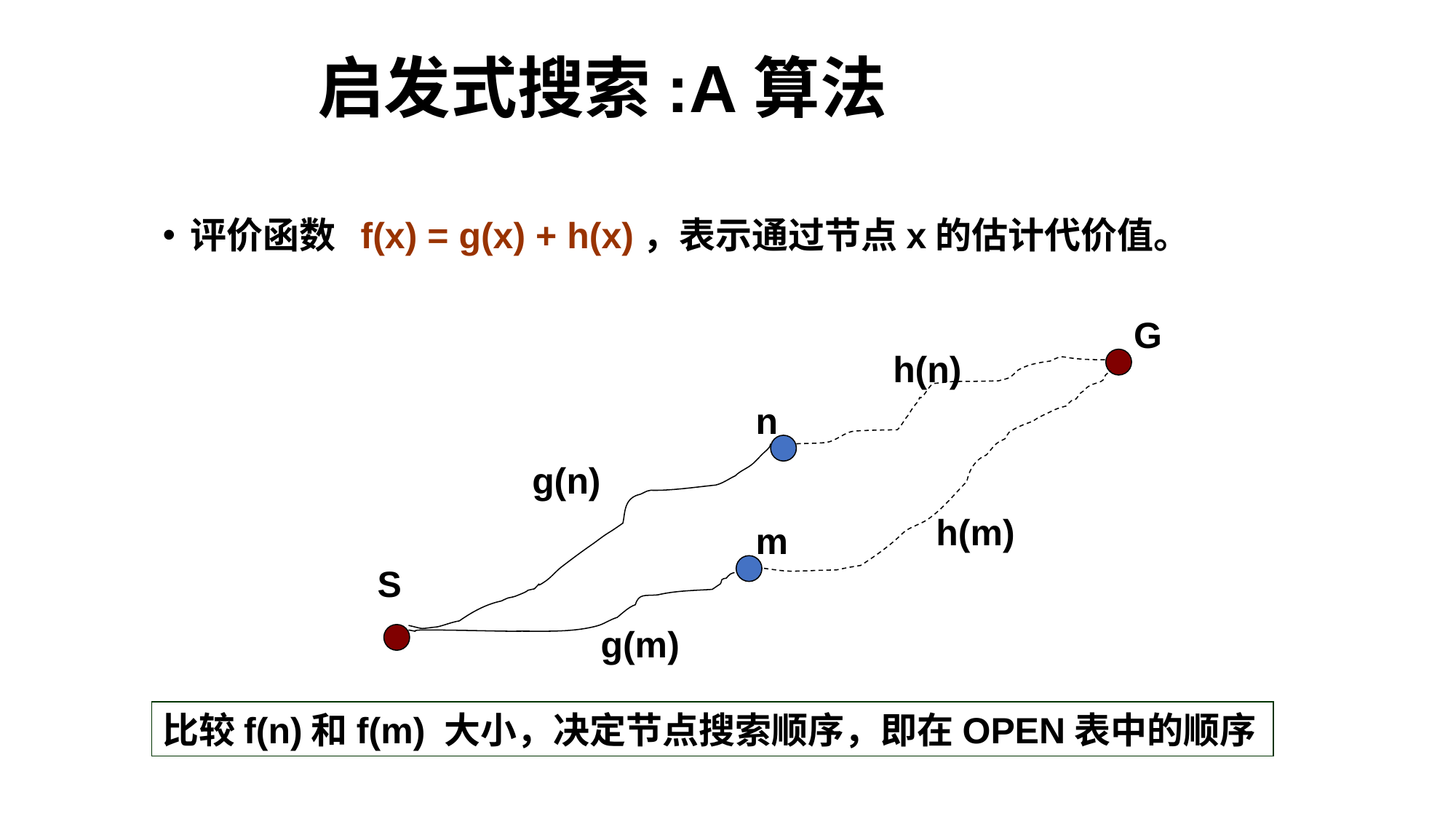

# 启发式搜索:A算法
评价函数  f(x) = g(x) + h(x)，表示通过节点x的估计代价值。
G
h(n)

n

g(n)
h(m)
m
S

g(m)

比较f(n)和f(m) 大小，决定节点搜索顺序，即在OPEN表中的顺序